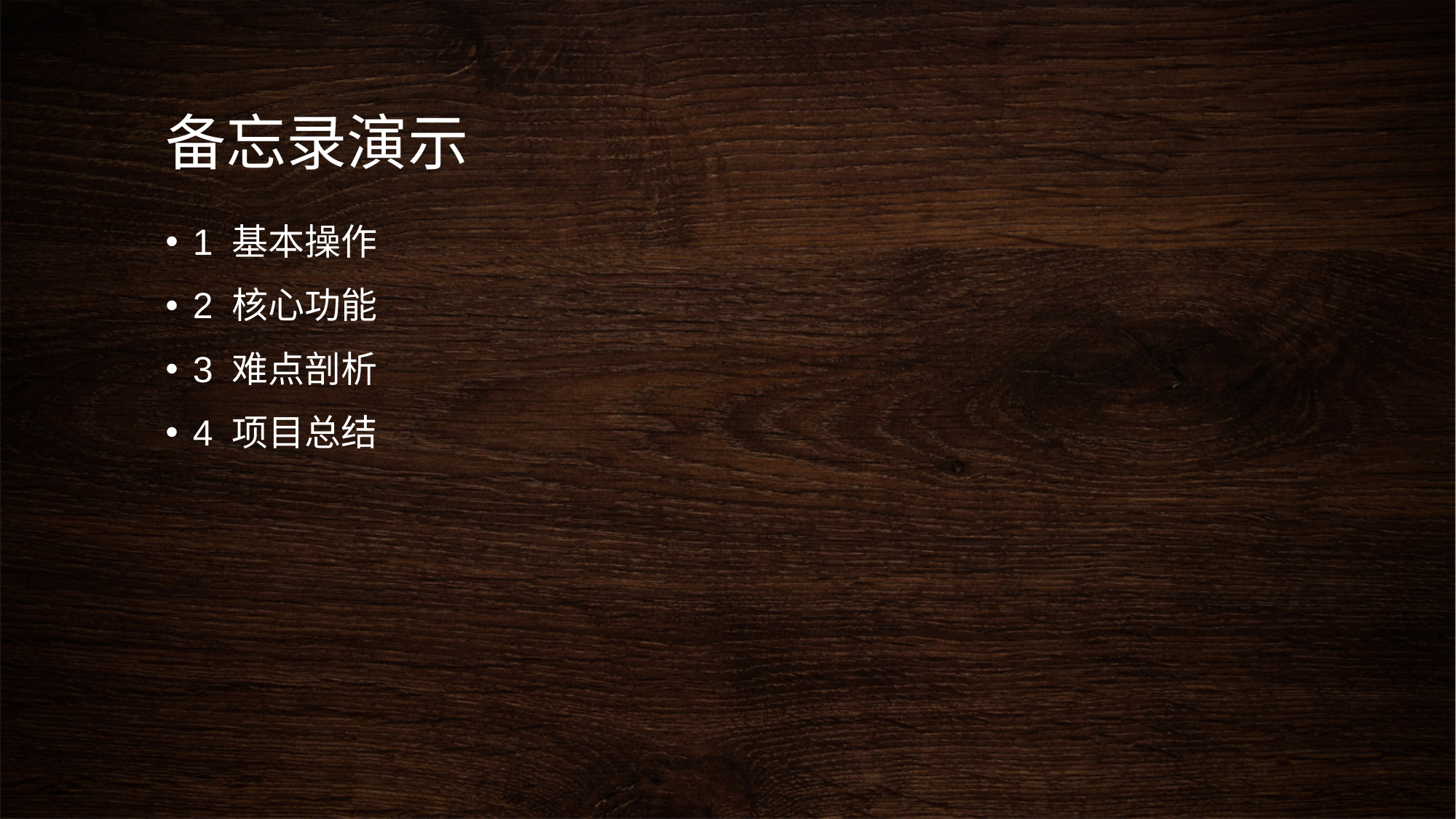

# 备忘录演示
1 基本操作
2 核心功能
3 难点剖析
4 项目总结